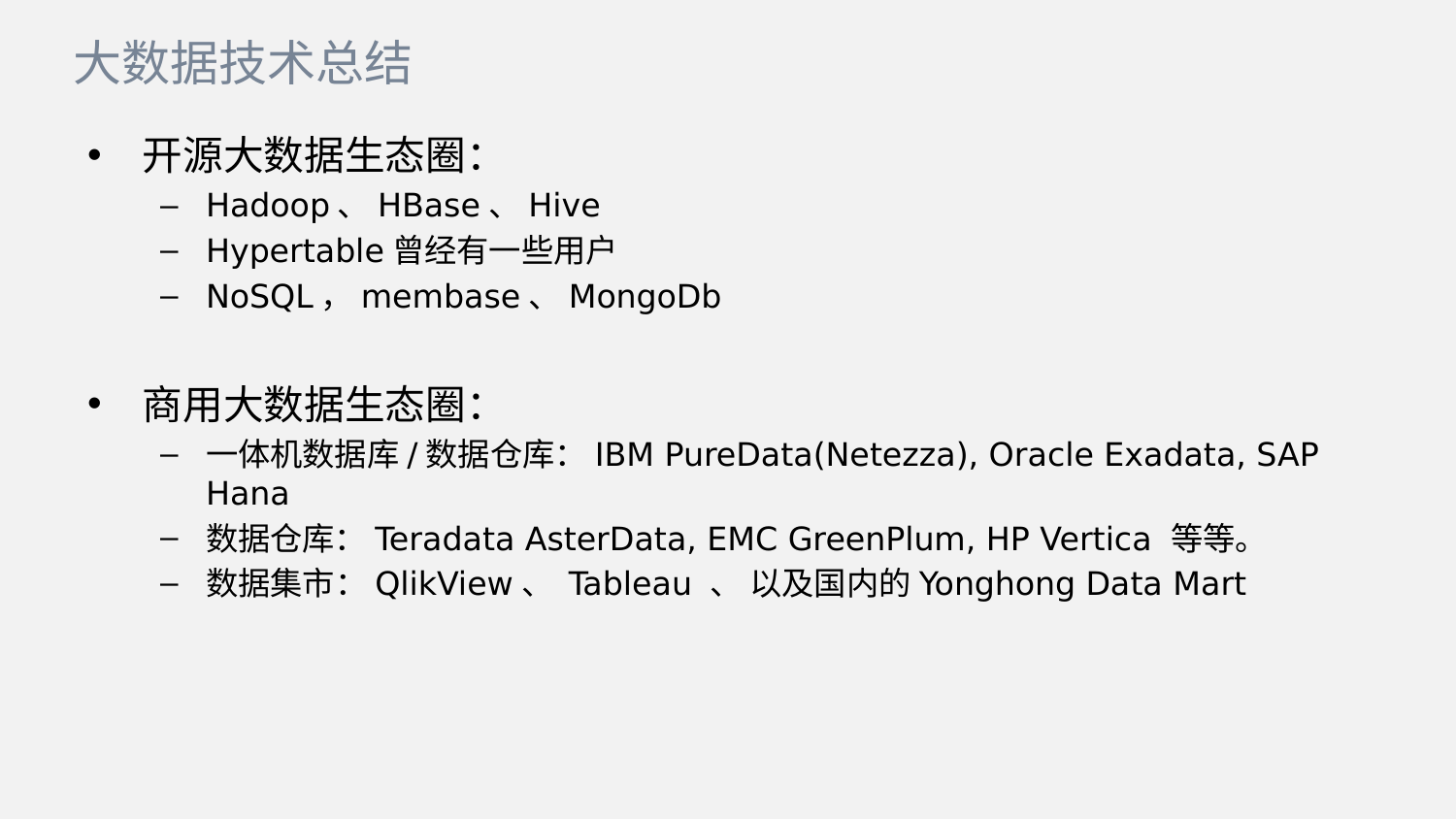

大数据技术总结
开源大数据生态圈：
Hadoop、HBase、Hive
Hypertable曾经有一些用户
NoSQL，membase、MongoDb

商用大数据生态圈：
一体机数据库/数据仓库：IBM PureData(Netezza), Oracle Exadata, SAP  Hana
数据仓库：Teradata AsterData, EMC GreenPlum, HP Vertica 等等。
数据集市：QlikView、 Tableau 、 以及国内的Yonghong Data Mart